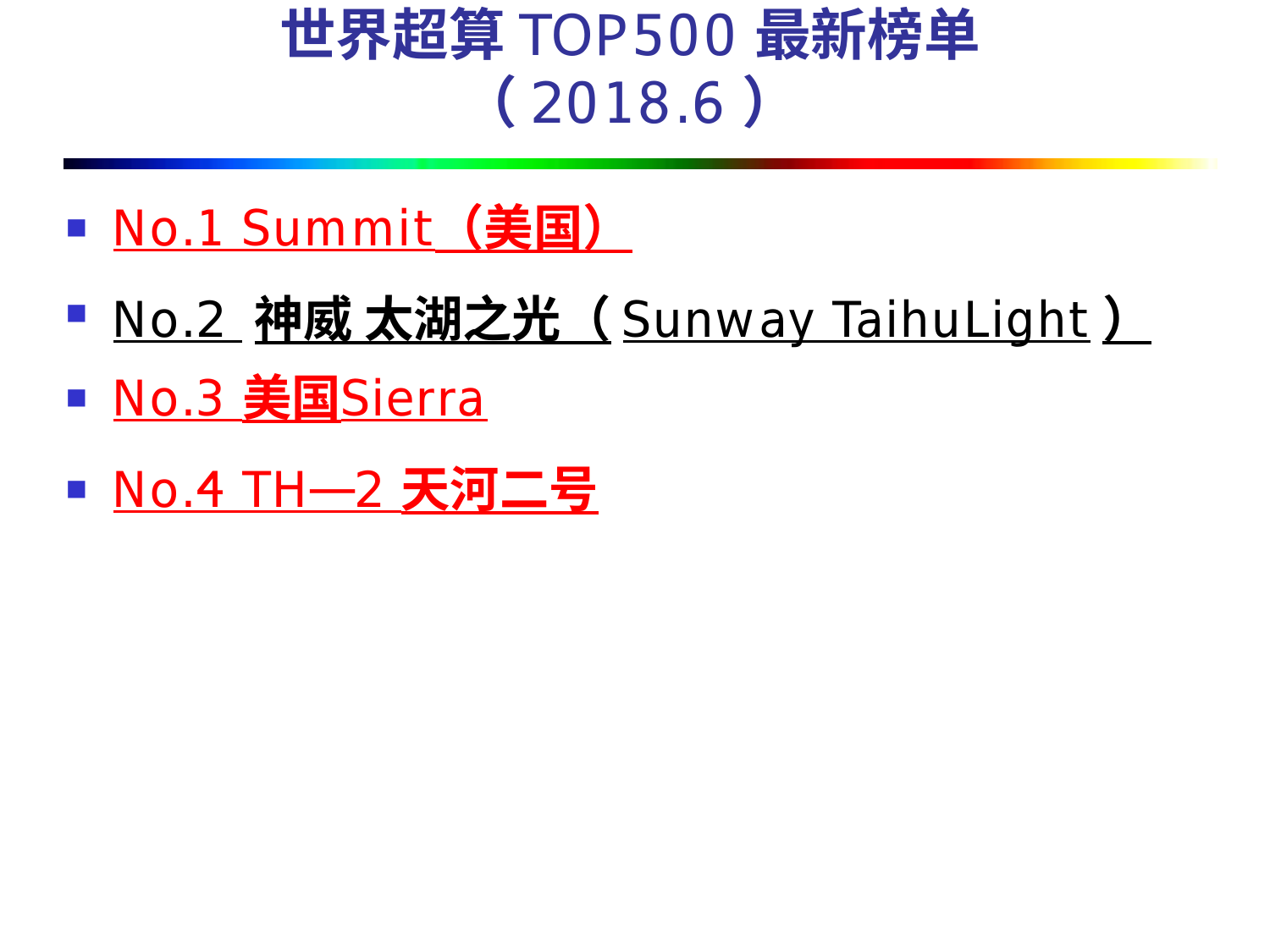

# 世界超算TOP500最新榜单（2018.6）
No.1 Summit（美国）
No.2 神威 太湖之光（Sunway TaihuLight）
No.3 美国Sierra
No.4 TH—2 天河二号